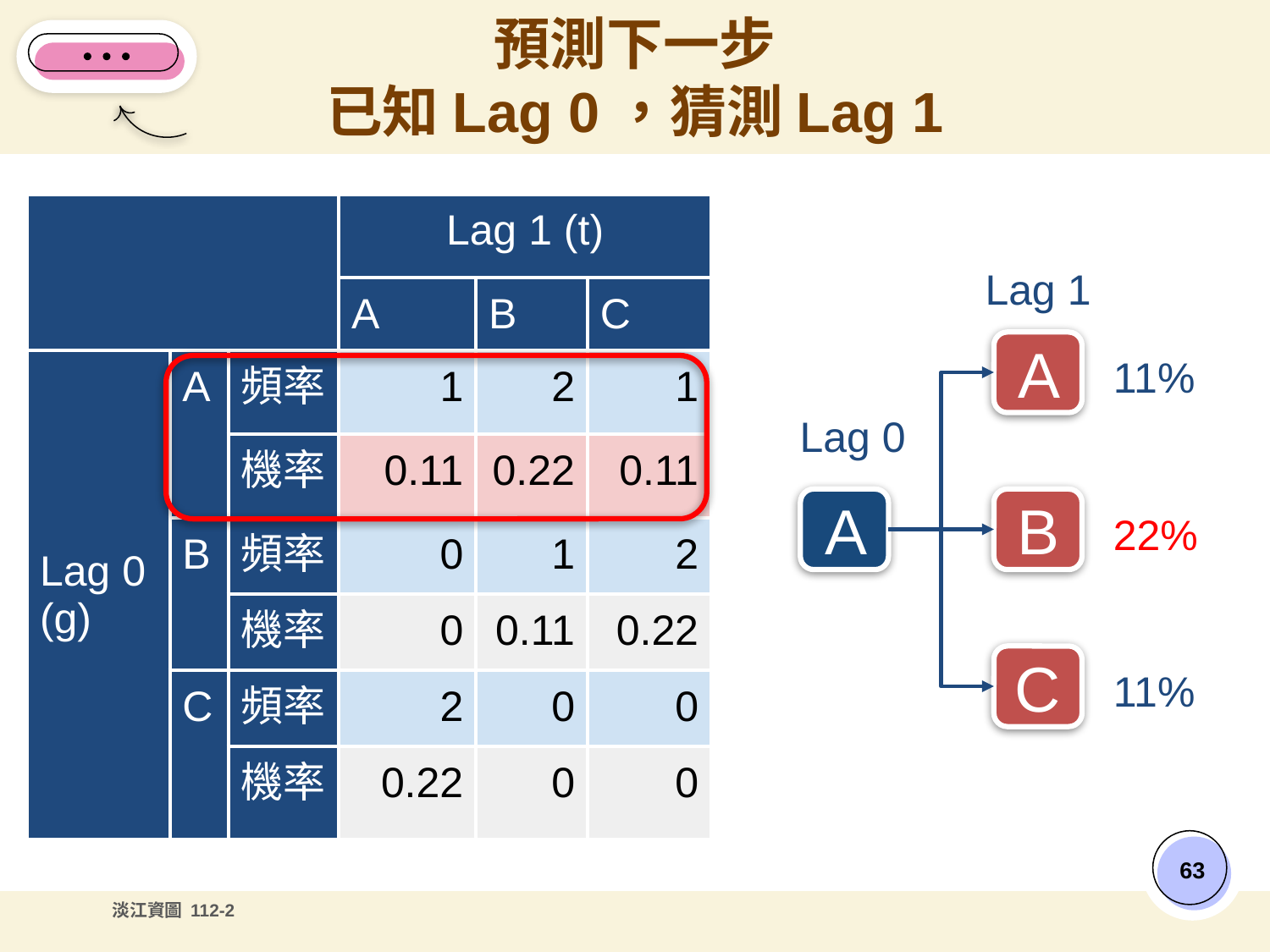

# 預測下一步
已知Lag 0，猜測Lag 1
|  |  |  | Lag 1 (t) |  |  |
| --- | --- | --- | --- | --- | --- |
|  |  |  | A | B | C |
| Lag 0 (g) | A | 頻率 | 1 | 2 | 1 |
|  |  | 機率 | 0.11 | 0.22 | 0.11 |
|  | B | 頻率 | 0 | 1 | 2 |
|  |  | 機率 | 0 | 0.11 | 0.22 |
|  | C | 頻率 | 2 | 0 | 0 |
|  |  | 機率 | 0.22 | 0 | 0 |
Lag 1
A
11%

Lag 0
A
B
22%
C
11%
63